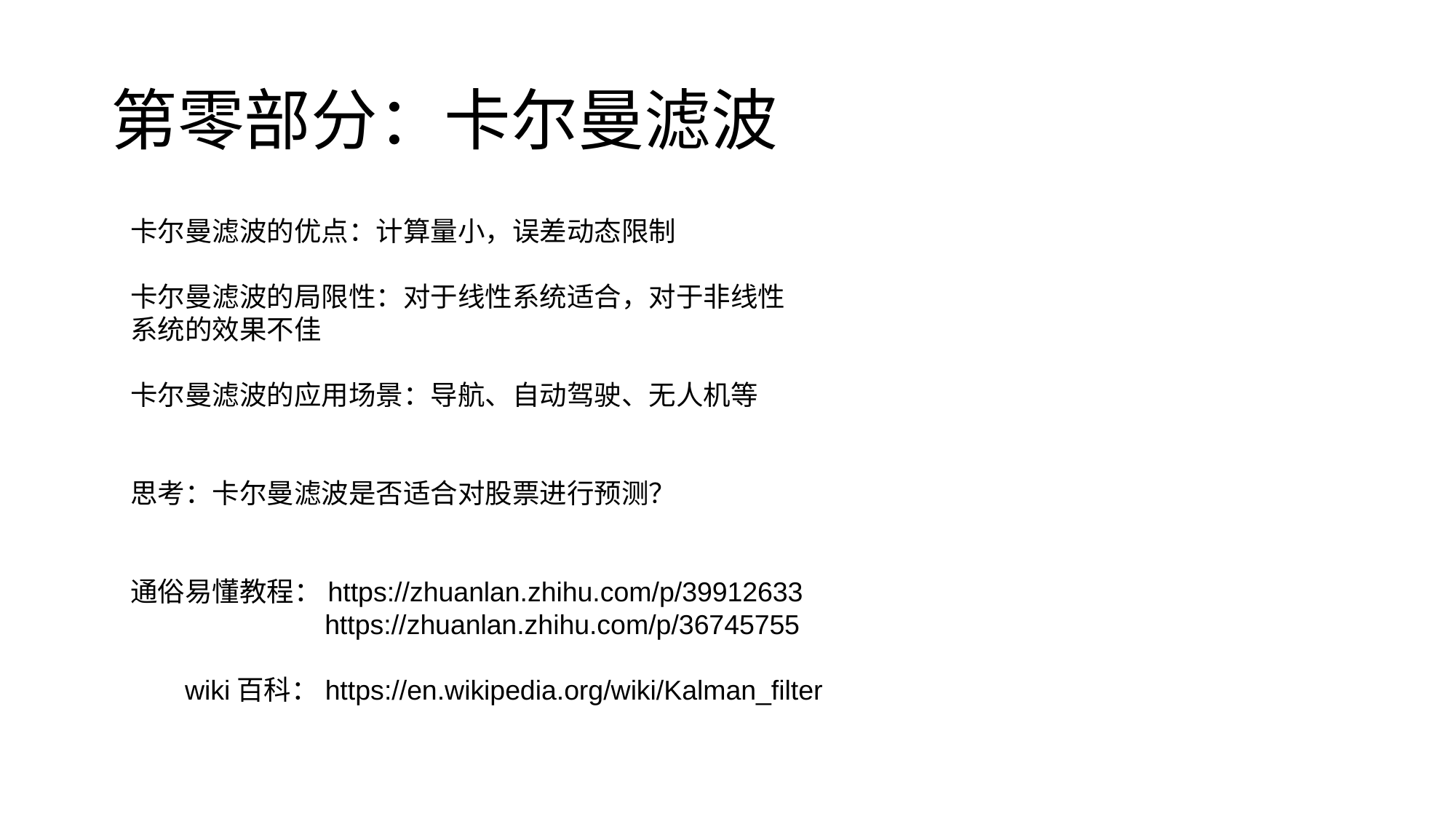

# 第零部分：卡尔曼滤波

卡尔曼滤波的优点：计算量小，误差动态限制

卡尔曼滤波的局限性：对于线性系统适合，对于非线性
系统的效果不佳

卡尔曼滤波的应用场景：导航、自动驾驶、无人机等

思考：卡尔曼滤波是否适合对股票进行预测？

通俗易懂教程：https://zhuanlan.zhihu.com/p/39912633
    https://zhuanlan.zhihu.com/p/36745755

wiki百科：https://en.wikipedia.org/wiki/Kalman_filter